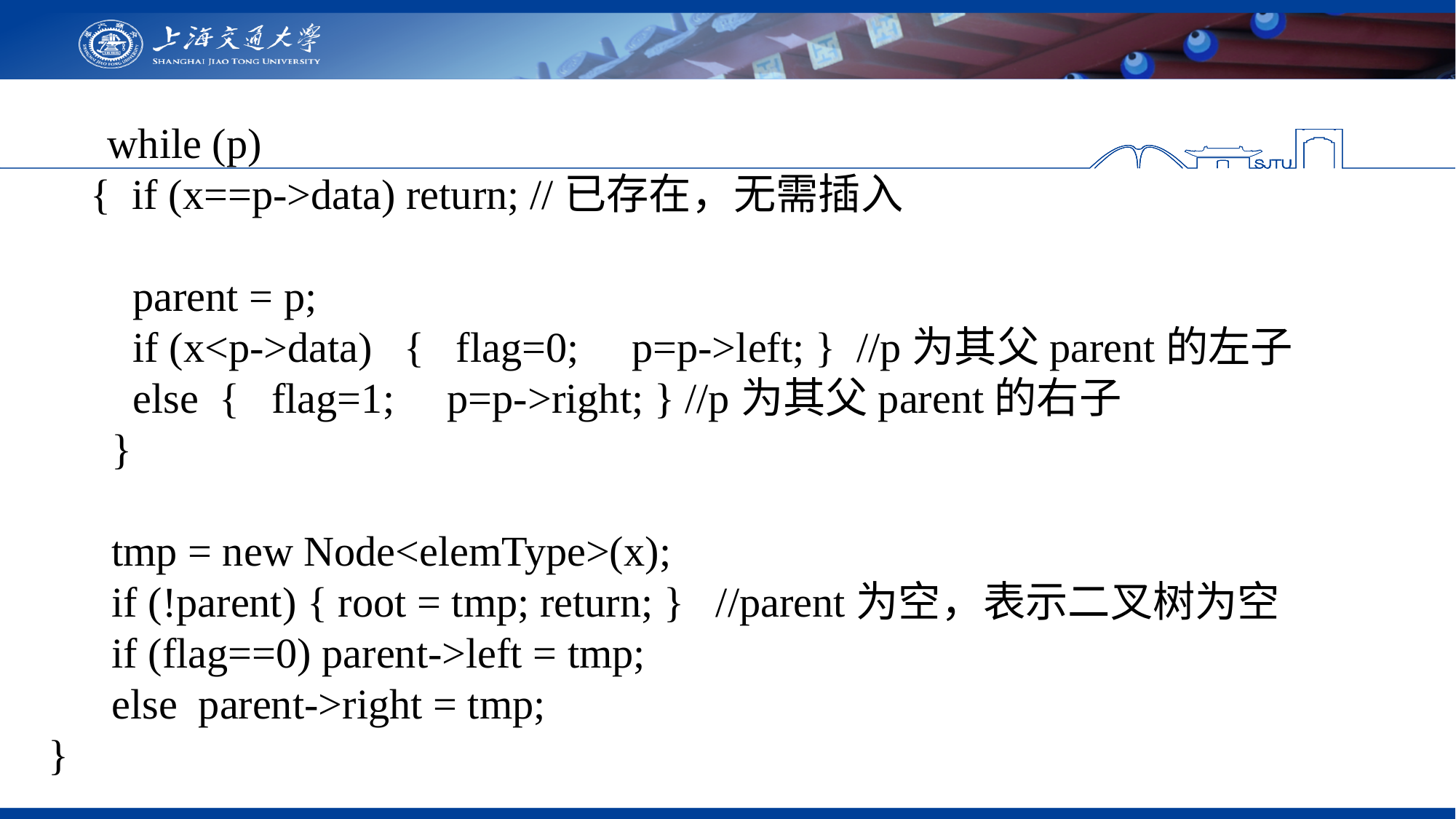

while (p)
    {  if (x==p->data) return; //已存在，无需插入

        parent = p;
        if (x<p->data)   {   flag=0;     p=p->left; }  //p为其父parent的左子
        else  {   flag=1;     p=p->right; } //p为其父parent的右子
      }

      tmp = new Node<elemType>(x);
      if (!parent) { root = tmp; return; }   //parent为空，表示二叉树为空
      if (flag==0) parent->left = tmp;
      else  parent->right = tmp;
}